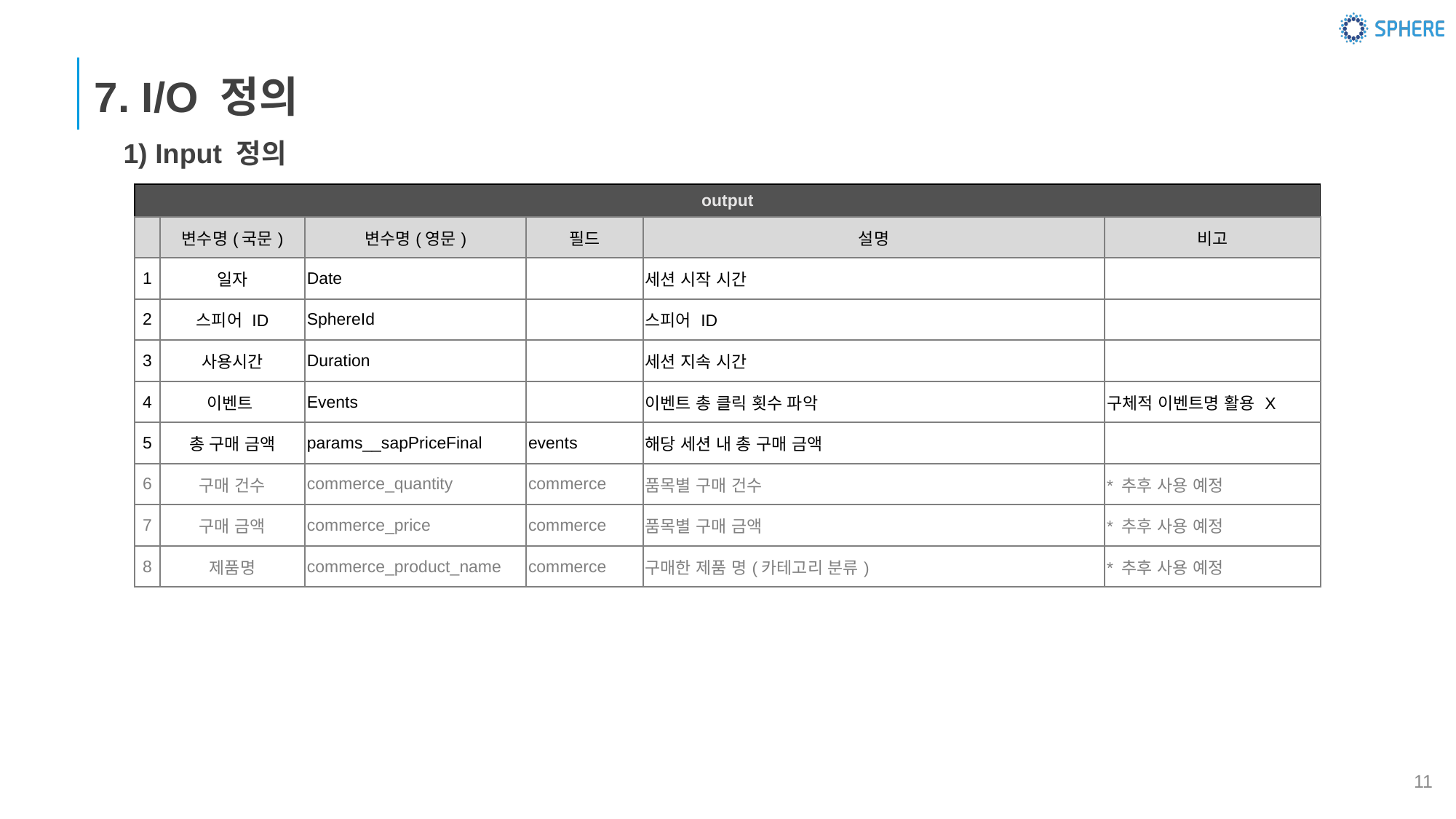

7. I/O 정의
1) Input 정의
| output |  |  |  |  |  |
| --- | --- | --- | --- | --- | --- |
|  | 변수명(국문) | 변수명(영문) | 필드 | 설명 | 비고 |
| 1 | 일자 | Date |  | 세션 시작 시간 |  |
| 2 | 스피어 ID | SphereId |  | 스피어 ID |  |
| 3 | 사용시간 | Duration |  | 세션 지속 시간 |  |
| 4 | 이벤트 | Events |  | 이벤트 총 클릭 횟수 파악 | 구체적 이벤트명 활용 X |
| 5 | 총 구매 금액 | params\_\_sapPriceFinal | events | 해당 세션 내 총 구매 금액 |  |
| 6 | 구매 건수 | commerce\_quantity | commerce | 품목별 구매 건수 | \* 추후 사용 예정 |
| 7 | 구매 금액 | commerce\_price | commerce | 품목별 구매 금액 | \* 추후 사용 예정 |
| 8 | 제품명 | commerce\_product\_name | commerce | 구매한 제품 명(카테고리 분류) | \* 추후 사용 예정 |
11